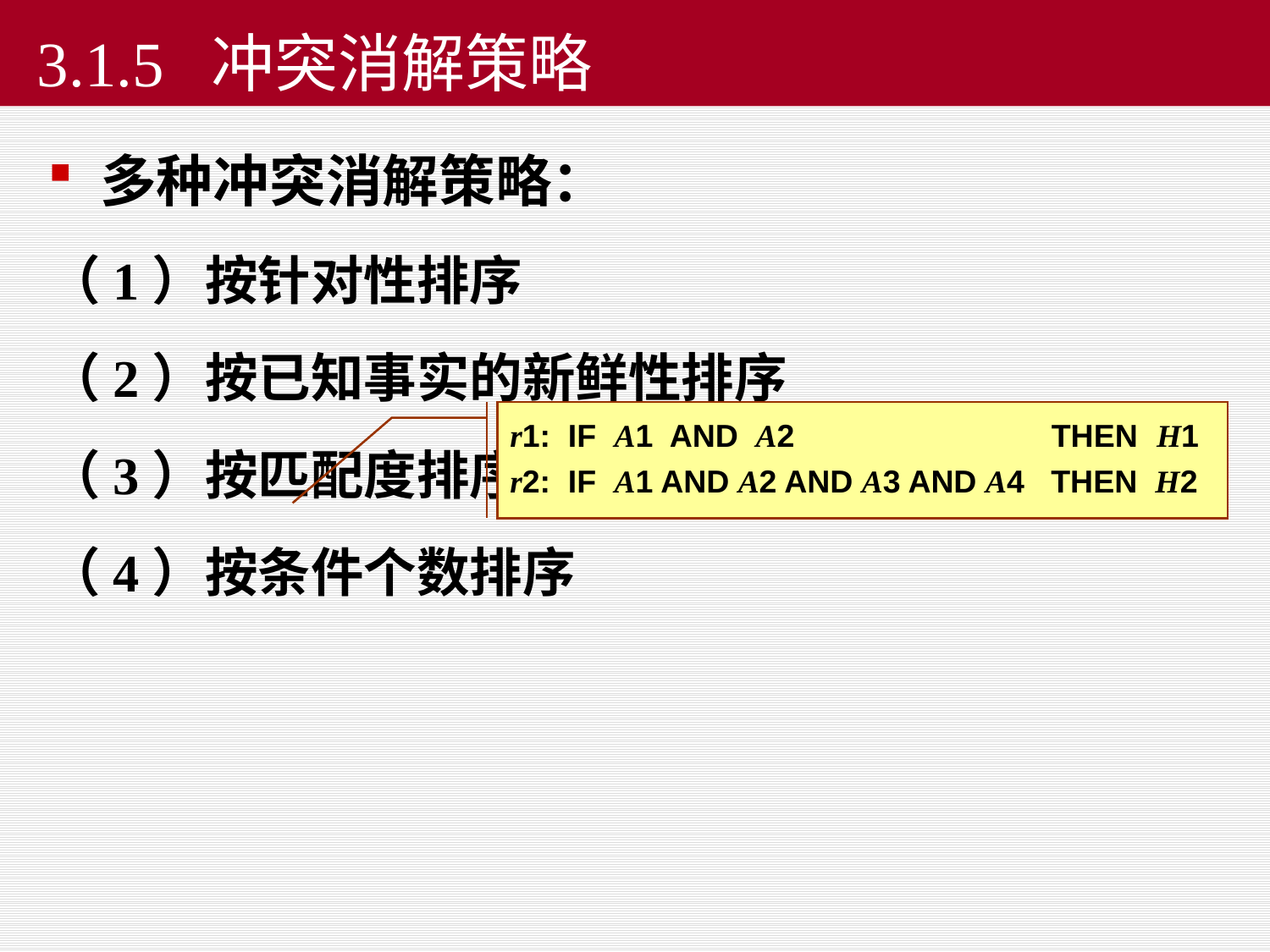

# 3.1.5  冲突消解策略
多种冲突消解策略：
（1）按针对性排序
（2）按已知事实的新鲜性排序
（3）按匹配度排序
（4）按条件个数排序
r1:  IF  A1  AND  A2                             THEN  H1
r2:  IF  A1 AND A2 AND A3 AND A4   THEN  H2
34